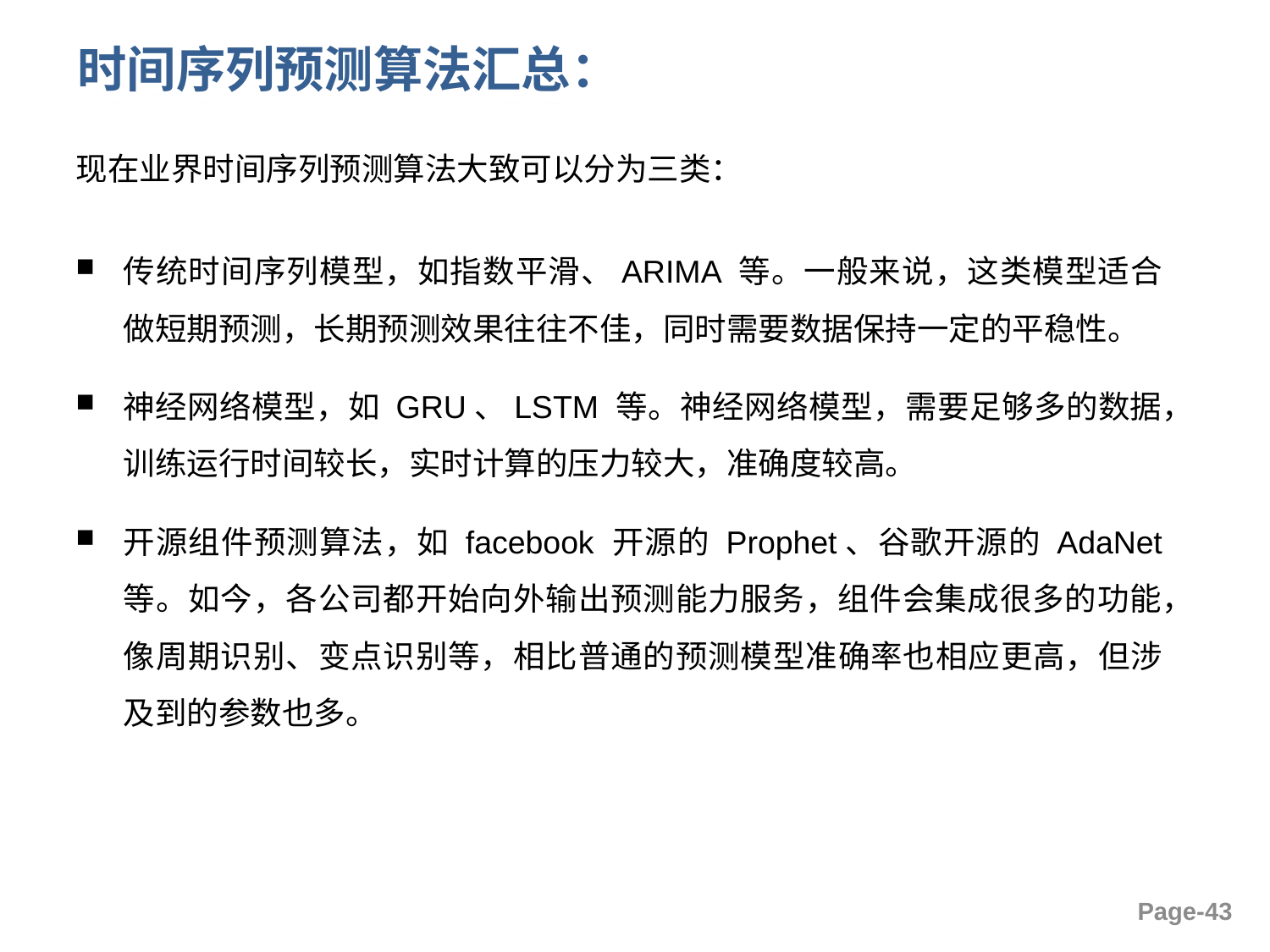

# 时间序列预测算法汇总：
现在业界时间序列预测算法大致可以分为三类：
传统时间序列模型，如指数平滑、ARIMA 等。一般来说，这类模型适合做短期预测，长期预测效果往往不佳，同时需要数据保持一定的平稳性。
神经网络模型，如 GRU、LSTM 等。神经网络模型，需要足够多的数据，训练运行时间较长，实时计算的压力较大，准确度较高。
开源组件预测算法，如 facebook 开源的 Prophet、谷歌开源的 AdaNet 等。如今，各公司都开始向外输出预测能力服务，组件会集成很多的功能，像周期识别、变点识别等，相比普通的预测模型准确率也相应更高，但涉及到的参数也多。
Page-43